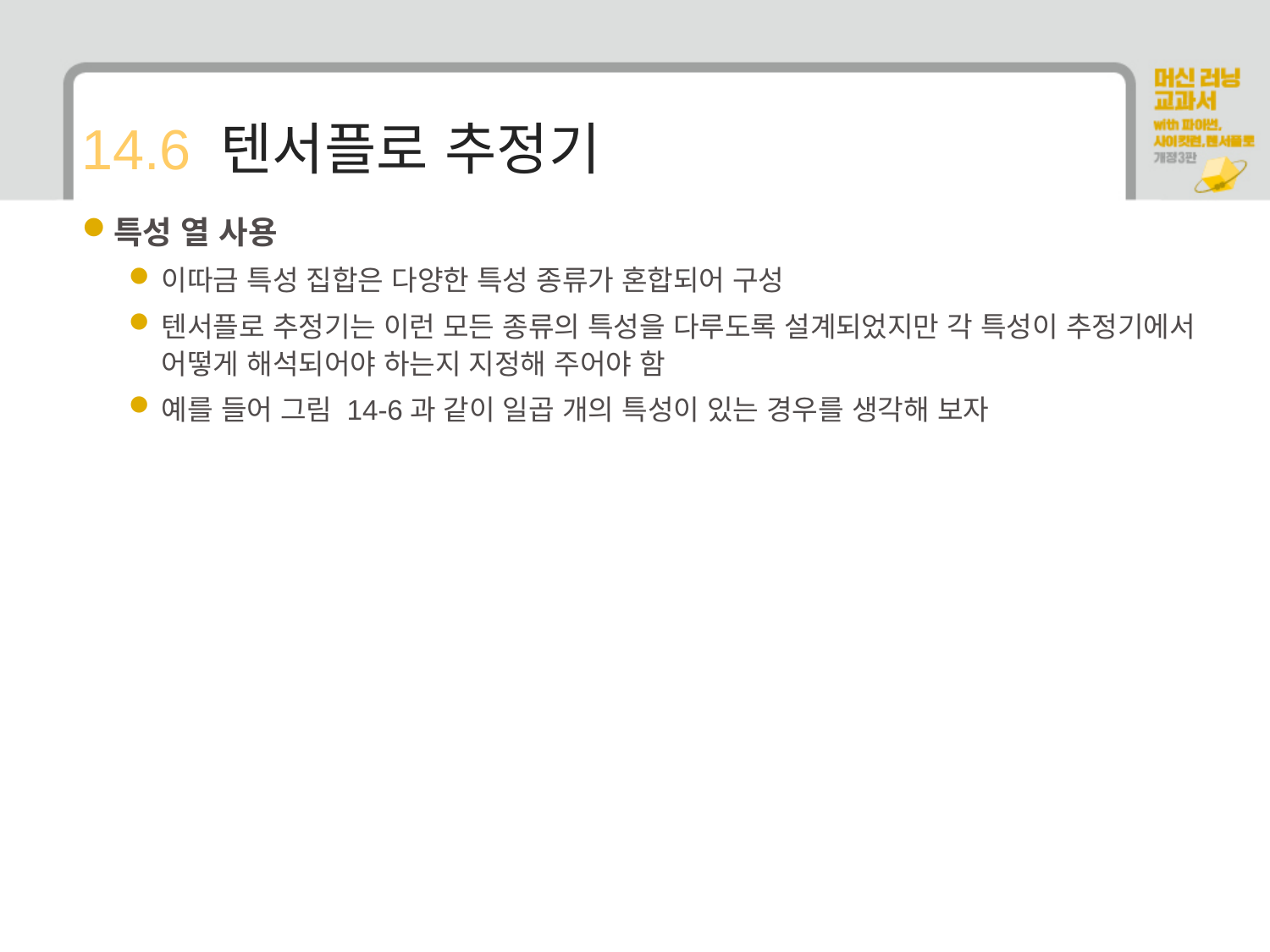

# 14.6 텐서플로 추정기
특성 열 사용
이따금 특성 집합은 다양한 특성 종류가 혼합되어 구성
텐서플로 추정기는 이런 모든 종류의 특성을 다루도록 설계되었지만 각 특성이 추정기에서 어떻게 해석되어야 하는지 지정해 주어야 함
예를 들어 그림 14-6과 같이 일곱 개의 특성이 있는 경우를 생각해 보자